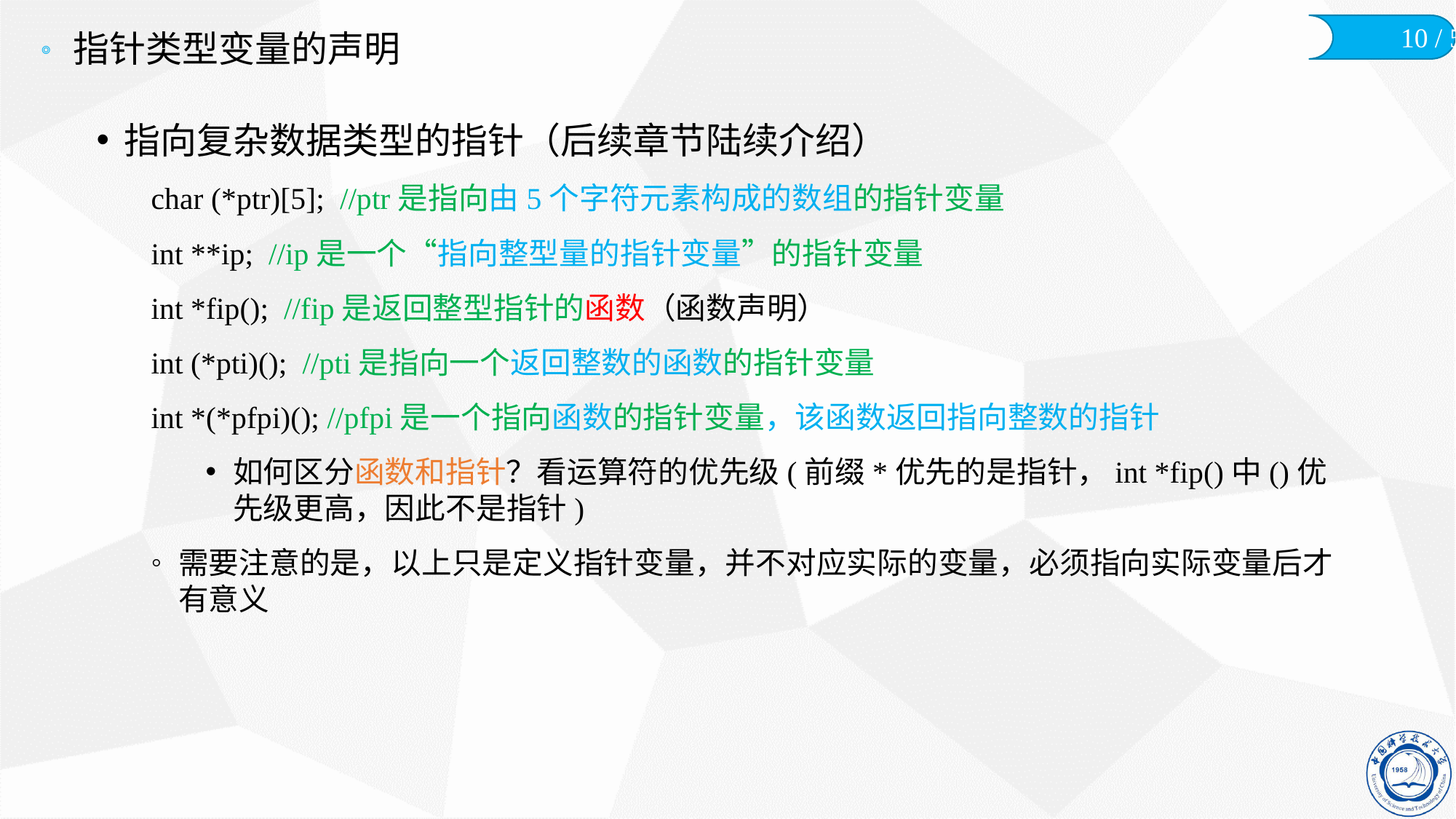

# 指针类型变量的声明
指向复杂数据类型的指针（后续章节陆续介绍）
char (*ptr)[5];  //ptr是指向由5个字符元素构成的数组的指针变量
int **ip;  //ip是一个“指向整型量的指针变量”的指针变量
int *fip();  //fip是返回整型指针的函数（函数声明）
int (*pti)();  //pti是指向一个返回整数的函数的指针变量
int *(*pfpi)(); //pfpi是一个指向函数的指针变量，该函数返回指向整数的指针
如何区分函数和指针？看运算符的优先级(前缀*优先的是指针，int *fip()中()优先级更高，因此不是指针)
需要注意的是，以上只是定义指针变量，并不对应实际的变量，必须指向实际变量后才有意义